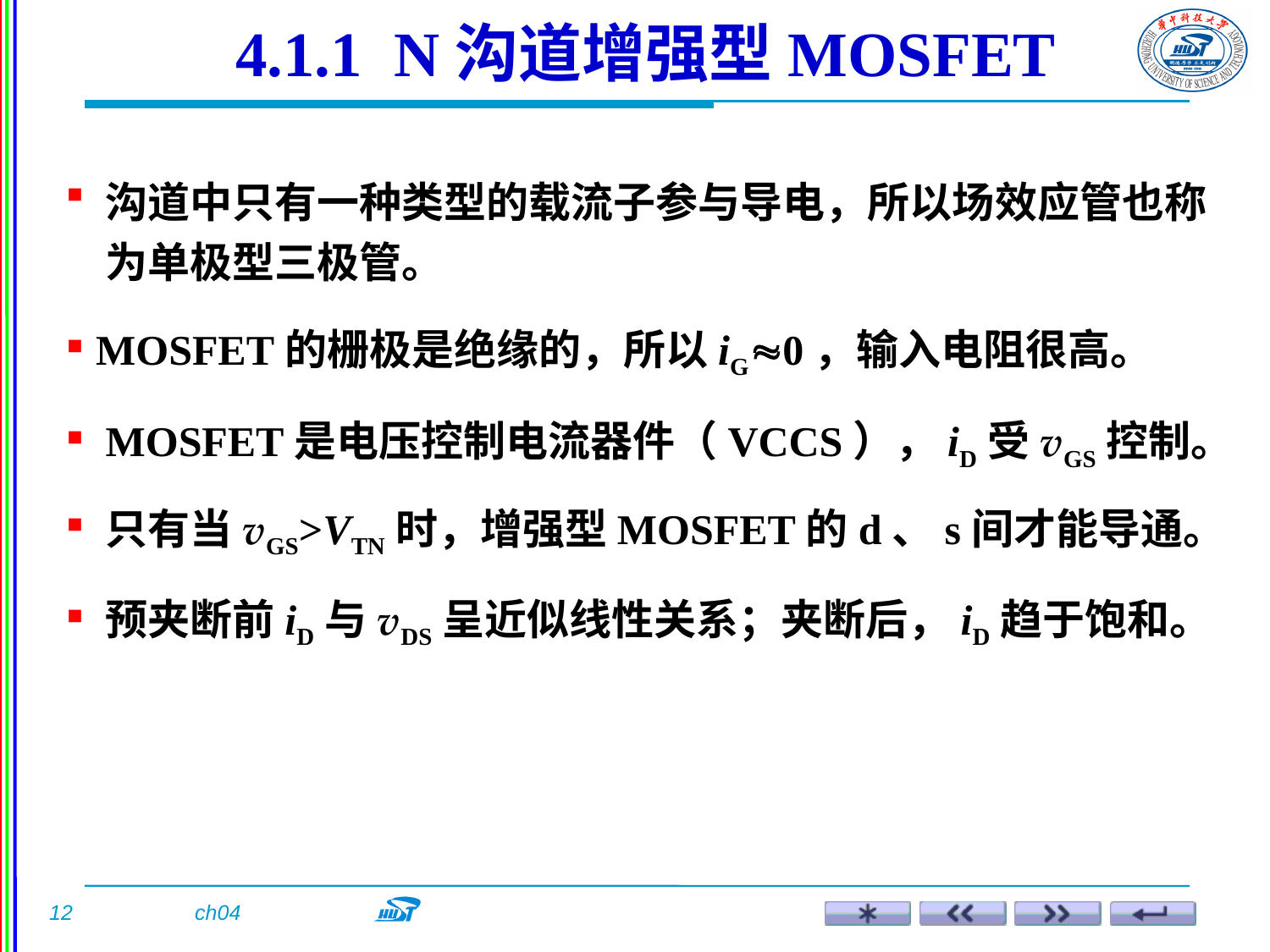

4.1.1  N沟道增强型MOSFET
沟道中只有一种类型的载流子参与导电，所以场效应管也称为单极型三极管。
 MOSFET的栅极是绝缘的，所以iG≈0，输入电阻很高。
MOSFET是电压控制电流器件（VCCS），iD受vGS控制。
只有当vGS>VTN时，增强型MOSFET的d、s间才能导通。
预夹断前iD与vDS呈近似线性关系；夹断后，iD趋于饱和。